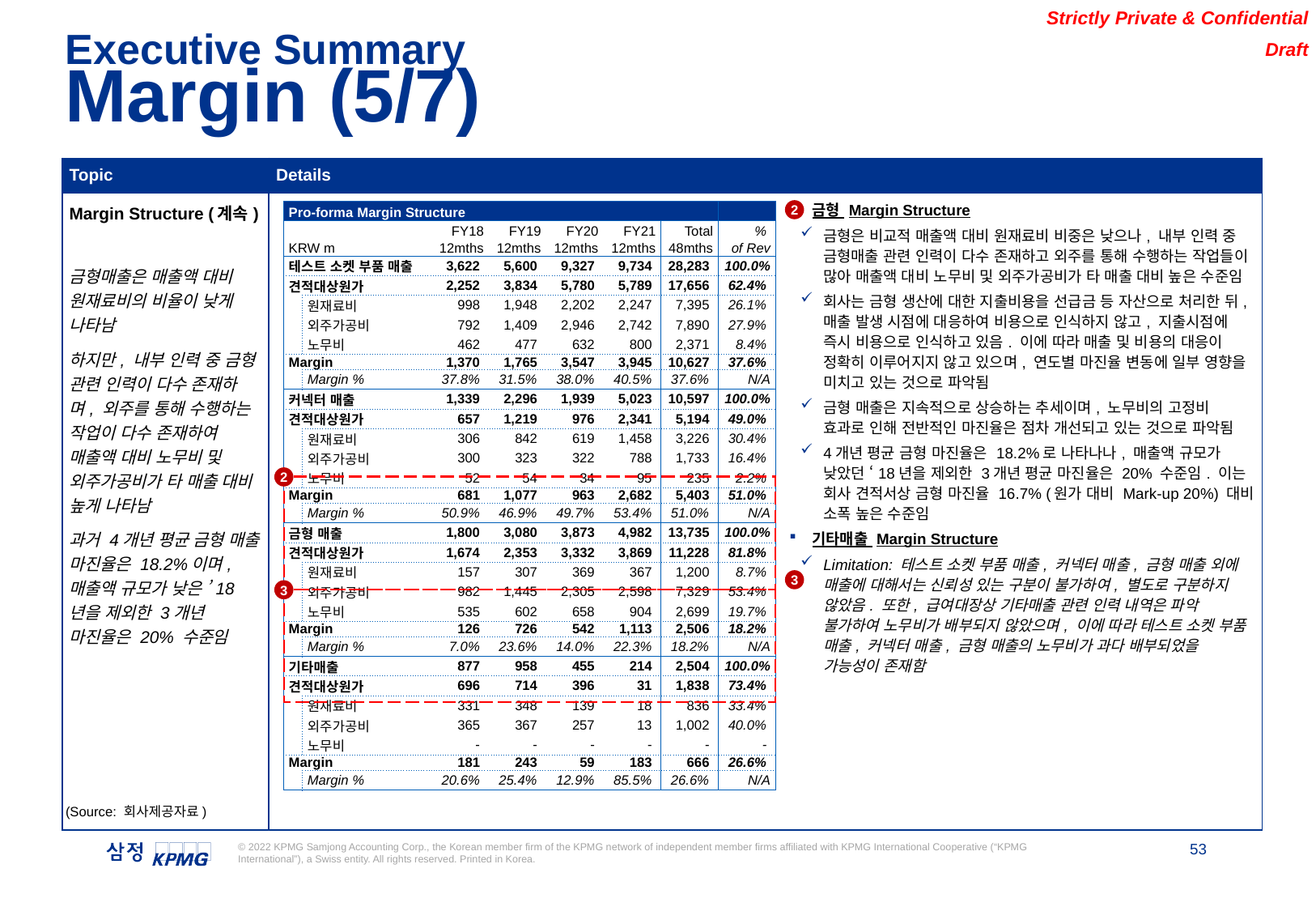

Executive Summary
Margin (5/7)
| Topic | Details |
| --- | --- |
| Margin Structure (계속) 금형매출은 매출액 대비 원재료비의 비율이 낮게 나타남 하지만, 내부 인력 중 금형 관련 인력이 다수 존재하며, 외주를 통해 수행하는 작업이 다수 존재하여 매출액 대비 노무비 및 외주가공비가 타 매출 대비 높게 나타남 과거 4개년 평균 금형 매출 마진율은 18.2%이며, 매출액 규모가 낮은 ’18년을 제외한 3개년 마진율은 20% 수준임 | 금형 Margin Structure 금형은 비교적 매출액 대비 원재료비 비중은 낮으나, 내부 인력 중 금형매출 관련 인력이 다수 존재하고 외주를 통해 수행하는 작업들이 많아 매출액 대비 노무비 및 외주가공비가 타 매출 대비 높은 수준임 회사는 금형 생산에 대한 지출비용을 선급금 등 자산으로 처리한 뒤, 매출 발생 시점에 대응하여 비용으로 인식하지 않고, 지출시점에 즉시 비용으로 인식하고 있음. 이에 따라 매출 및 비용의 대응이 정확히 이루어지지 않고 있으며, 연도별 마진율 변동에 일부 영향을 미치고 있는 것으로 파악됨 금형 매출은 지속적으로 상승하는 추세이며, 노무비의 고정비 효과로 인해 전반적인 마진율은 점차 개선되고 있는 것으로 파악됨 4개년 평균 금형 마진율은 18.2%로 나타나나, 매출액 규모가 낮았던 ‘18년을 제외한 3개년 평균 마진율은 20% 수준임. 이는 회사 견적서상 금형 마진율 16.7% (원가 대비 Mark-up 20%) 대비 소폭 높은 수준임 기타매출 Margin Structure Limitation: 테스트 소켓 부품 매출, 커넥터 매출, 금형 매출 외에 매출에 대해서는 신뢰성 있는 구분이 불가하여, 별도로 구분하지 않았음. 또한, 급여대장상 기타매출 관련 인력 내역은 파악 불가하여 노무비가 배부되지 않았으며, 이에 따라 테스트 소켓 부품 매출, 커넥터 매출, 금형 매출의 노무비가 과다 배부되었을 가능성이 존재함 |
2
| Pro-forma Margin Structure |  |  |  |  |  |  |  |  |
| --- | --- | --- | --- | --- | --- | --- | --- | --- |
|  |  |  | FY18 | FY19 | FY20 | FY21 | Total | % |
| KRW m |  |  | 12mths | 12mths | 12mths | 12mths | 48mths | of Rev |
| 테스트 소켓 부품 매출 |  |  | 3,622 | 5,600 | 9,327 | 9,734 | 28,283 | 100.0% |
| 견적대상원가 |  |  | 2,252 | 3,834 | 5,780 | 5,789 | 17,656 | 62.4% |
|  | 원재료비 |  | 998 | 1,948 | 2,202 | 2,247 | 7,395 | 26.1% |
|  | 외주가공비 |  | 792 | 1,409 | 2,946 | 2,742 | 7,890 | 27.9% |
|  | 노무비 |  | 462 | 477 | 632 | 800 | 2,371 | 8.4% |
| Margin |  |  | 1,370 | 1,765 | 3,547 | 3,945 | 10,627 | 37.6% |
|  | Margin % |  | 37.8% | 31.5% | 38.0% | 40.5% | 37.6% | N/A |
| 커넥터 매출 |  |  | 1,339 | 2,296 | 1,939 | 5,023 | 10,597 | 100.0% |
| 견적대상원가 |  |  | 657 | 1,219 | 976 | 2,341 | 5,194 | 49.0% |
|  | 원재료비 |  | 306 | 842 | 619 | 1,458 | 3,226 | 30.4% |
|  | 외주가공비 |  | 300 | 323 | 322 | 788 | 1,733 | 16.4% |
|  | 노무비 |  | 52 | 54 | 34 | 95 | 235 | 2.2% |
| Margin |  |  | 681 | 1,077 | 963 | 2,682 | 5,403 | 51.0% |
|  | Margin % |  | 50.9% | 46.9% | 49.7% | 53.4% | 51.0% | N/A |
| 금형 매출 |  |  | 1,800 | 3,080 | 3,873 | 4,982 | 13,735 | 100.0% |
| 견적대상원가 |  |  | 1,674 | 2,353 | 3,332 | 3,869 | 11,228 | 81.8% |
|  | 원재료비 |  | 157 | 307 | 369 | 367 | 1,200 | 8.7% |
|  | 외주가공비 |  | 982 | 1,445 | 2,305 | 2,598 | 7,329 | 53.4% |
|  | 노무비 |  | 535 | 602 | 658 | 904 | 2,699 | 19.7% |
| Margin |  |  | 126 | 726 | 542 | 1,113 | 2,506 | 18.2% |
|  | Margin % |  | 7.0% | 23.6% | 14.0% | 22.3% | 18.2% | N/A |
| 기타매출 |  |  | 877 | 958 | 455 | 214 | 2,504 | 100.0% |
| 견적대상원가 |  |  | 696 | 714 | 396 | 31 | 1,838 | 73.4% |
|  | 원재료비 |  | 331 | 348 | 139 | 18 | 836 | 33.4% |
|  | 외주가공비 |  | 365 | 367 | 257 | 13 | 1,002 | 40.0% |
|  | 노무비 |  | - | - | - | - | - | - |
| Margin |  |  | 181 | 243 | 59 | 183 | 666 | 26.6% |
|  | Margin % |  | 20.6% | 25.4% | 12.9% | 85.5% | 26.6% | N/A |
2

3
3

(Source: 회사제공자료)